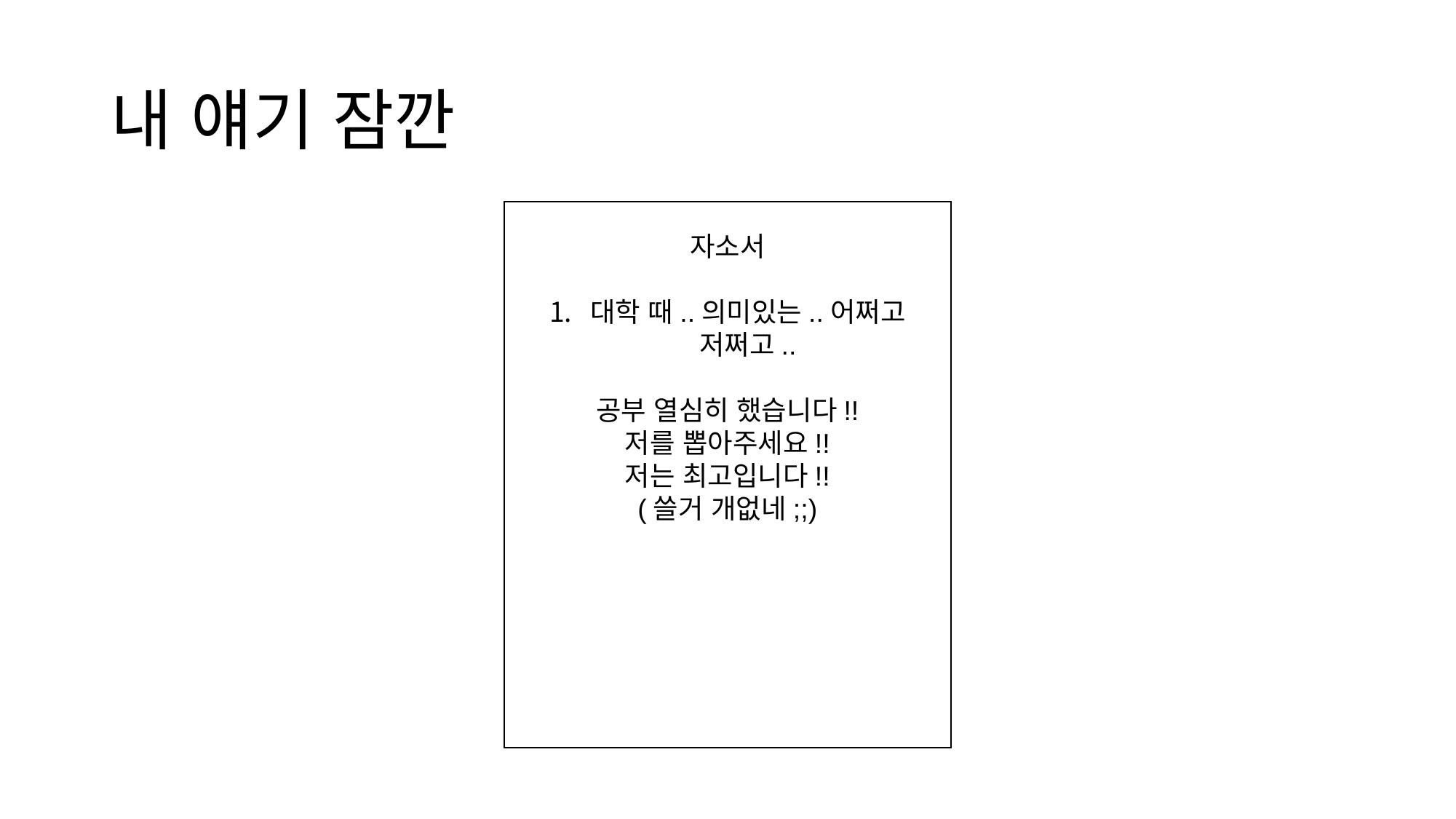

# 내 얘기 잠깐
자소서

대학 때..의미있는..어쩌고 저쩌고..

공부 열심히 했습니다!!
저를 뽑아주세요!!
저는 최고입니다!!
(쓸거 개없네;;)